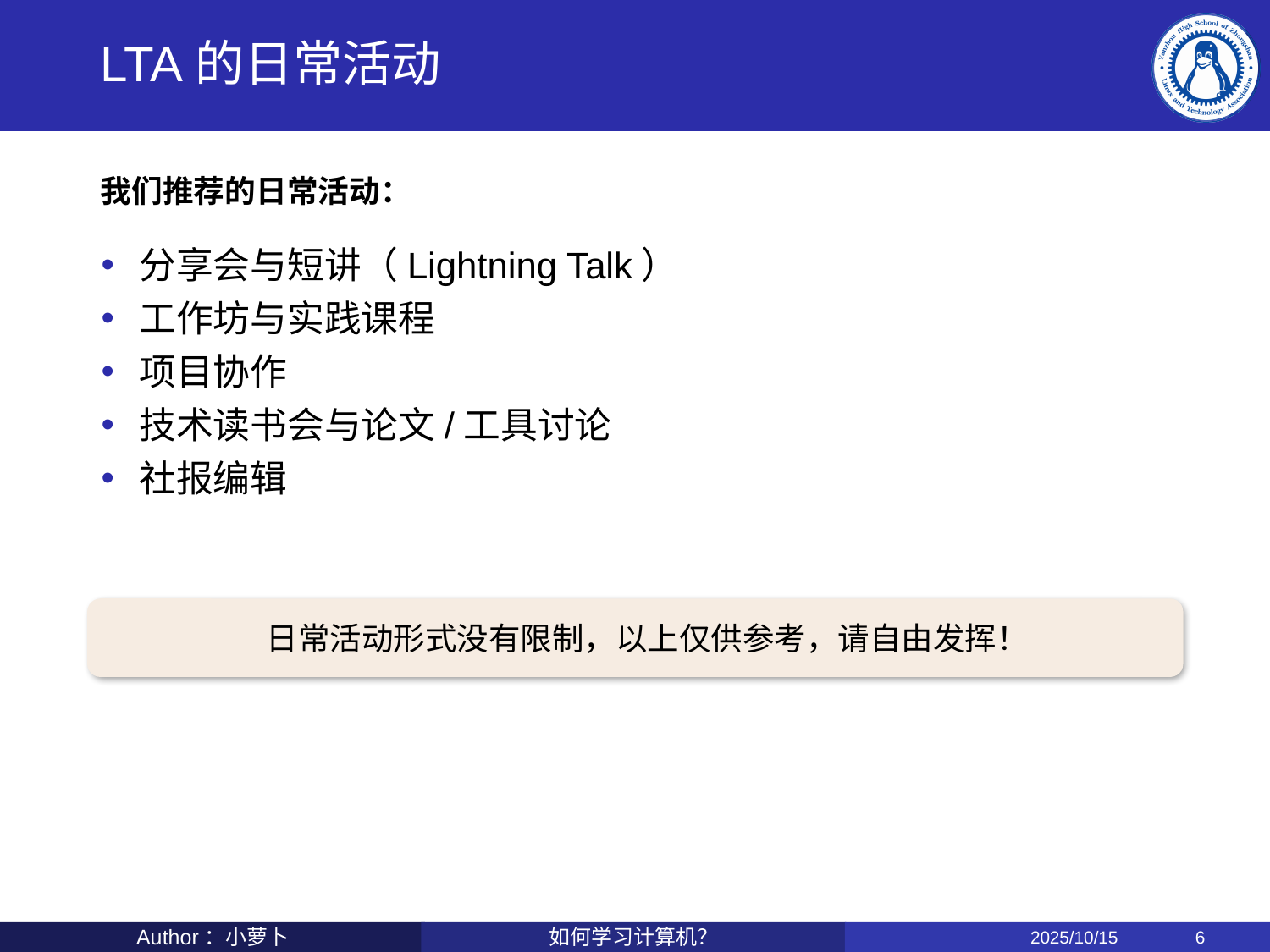

# LTA的日常活动
我们推荐的日常活动：
分享会与短讲（Lightning Talk）
工作坊与实践课程
项目协作
技术读书会与论文/工具讨论
社报编辑

日常活动形式没有限制，以上仅供参考，请自由发挥！